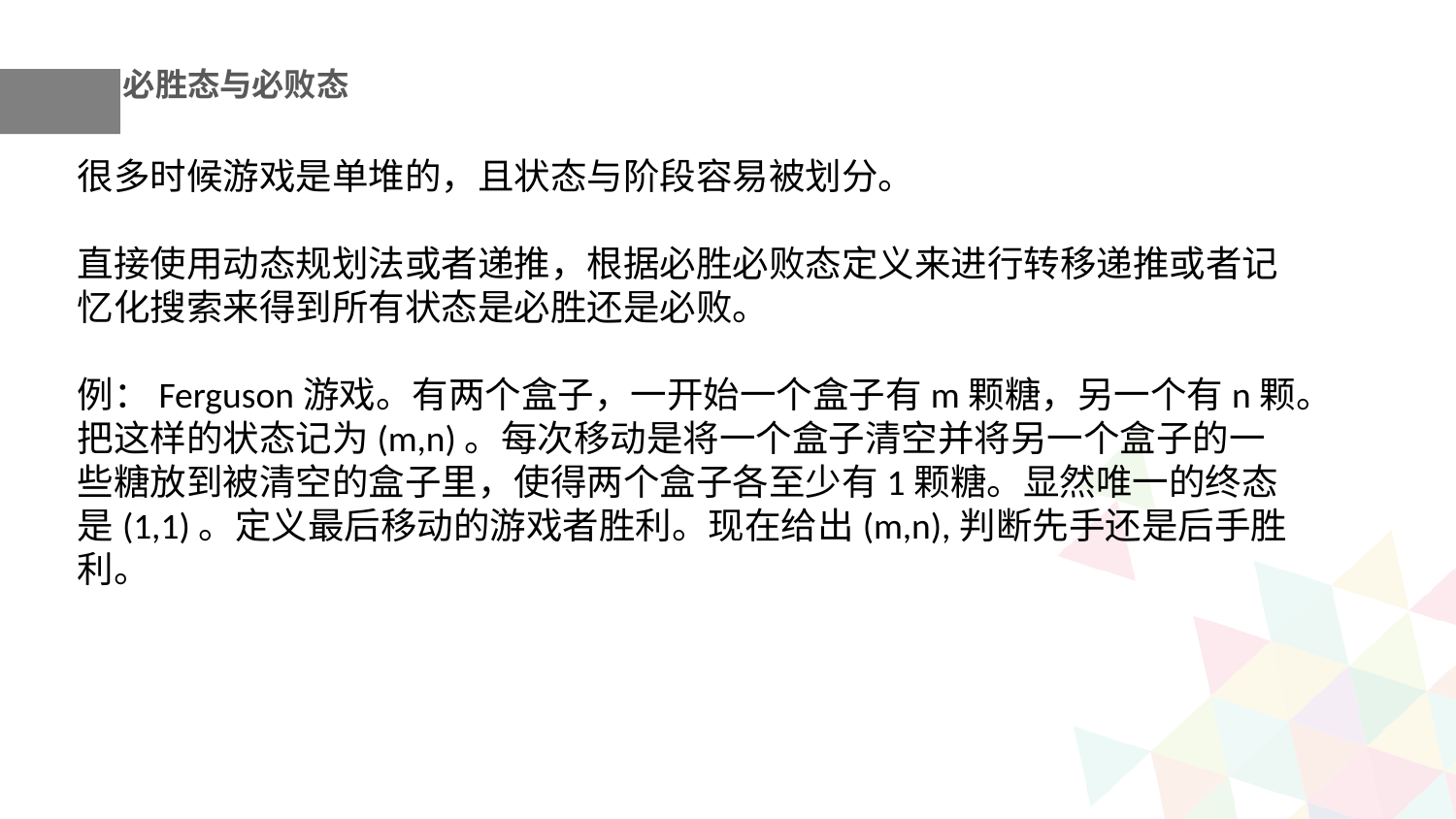

必胜态与必败态

很多时候游戏是单堆的，且状态与阶段容易被划分。

直接使用动态规划法或者递推，根据必胜必败态定义来进行转移递推或者记忆化搜索来得到所有状态是必胜还是必败。

例：Ferguson游戏。有两个盒子，一开始一个盒子有m颗糖，另一个有n颗。把这样的状态记为(m,n)。每次移动是将一个盒子清空并将另一个盒子的一些糖放到被清空的盒子里，使得两个盒子各至少有1颗糖。显然唯一的终态是(1,1)。定义最后移动的游戏者胜利。现在给出(m,n),判断先手还是后手胜利。